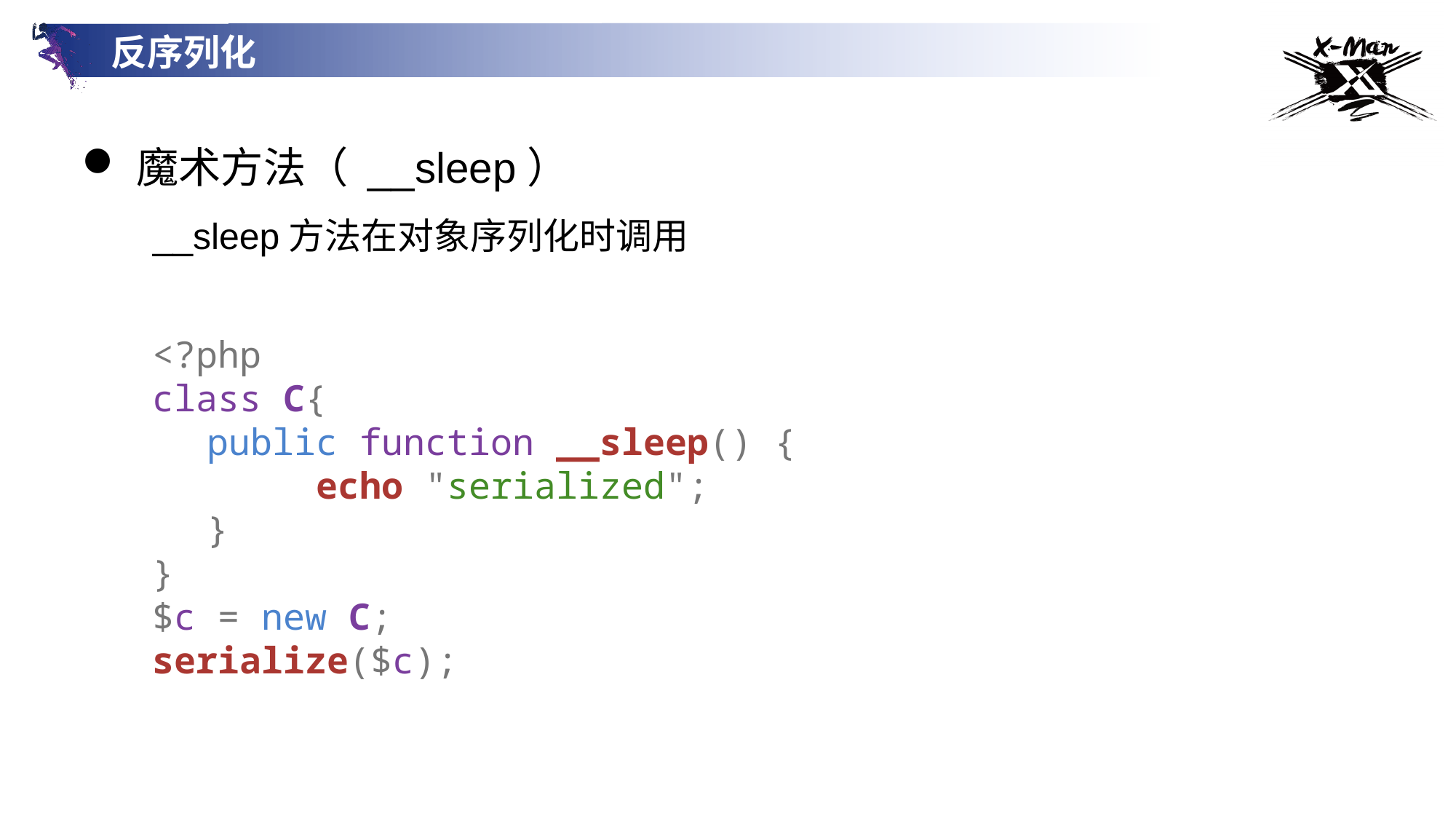

反序列化
魔术方法（ __sleep）
__sleep方法在对象序列化时调用
<?php
class C{
public function __sleep() {
	echo "serialized";
}
}
$c = new C;
serialize($c);